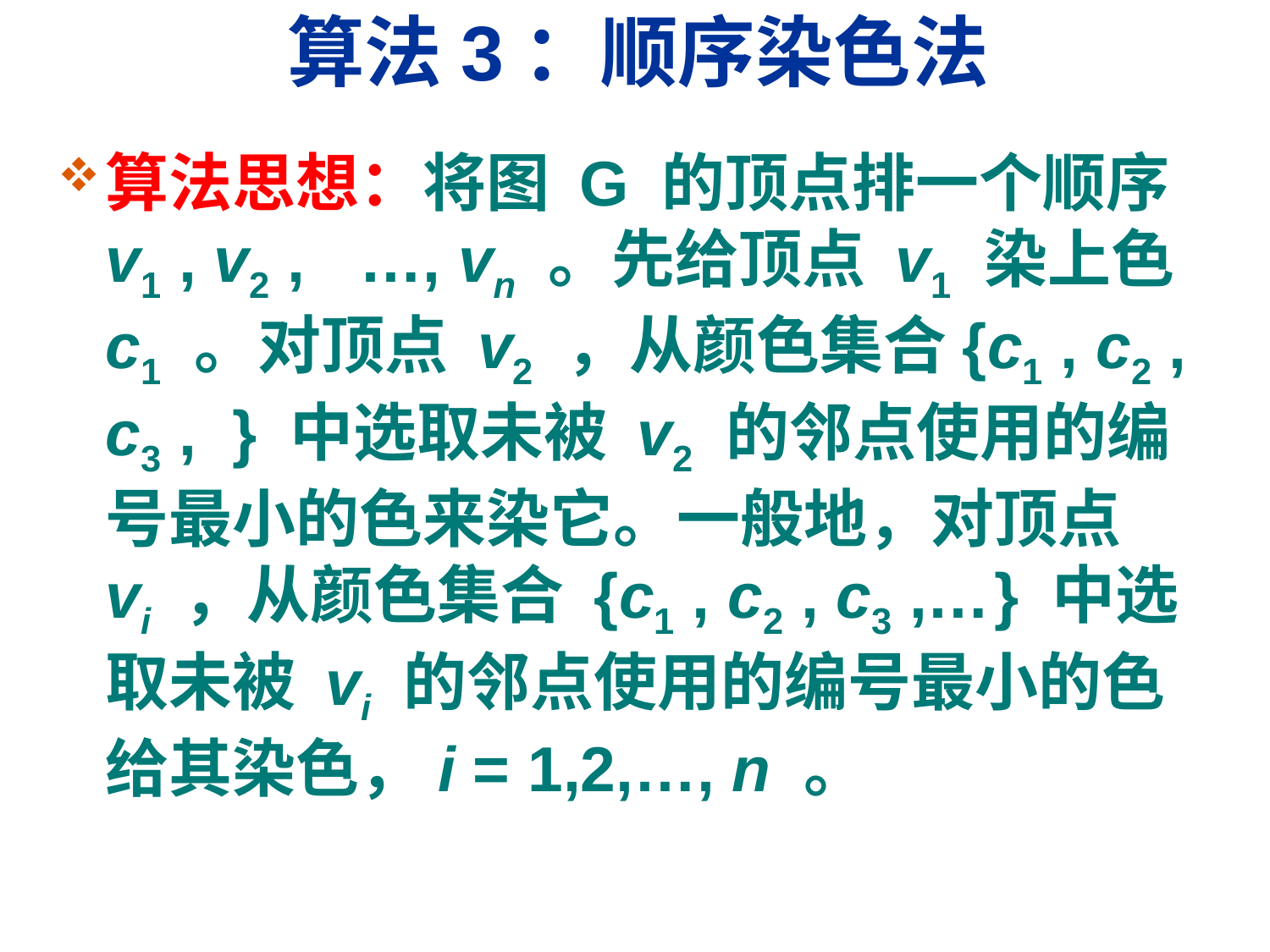

# 算法3：顺序染色法
算法思想：将图 G 的顶点排一个顺序 v1 , v2 ,	…, vn 。先给顶点 v1 染上色 c1 。对顶点 v2 ，从颜色集合{c1 , c2 , c3 ,	} 中选取未被 v2 的邻点使用的编号最小的色来染它。一般地，对顶点 vi ，从颜色集合 {c1 , c2 , c3 ,…	} 中选取未被 vi 的邻点使用的编号最小的色给其染色，i = 1,2,…, n 。